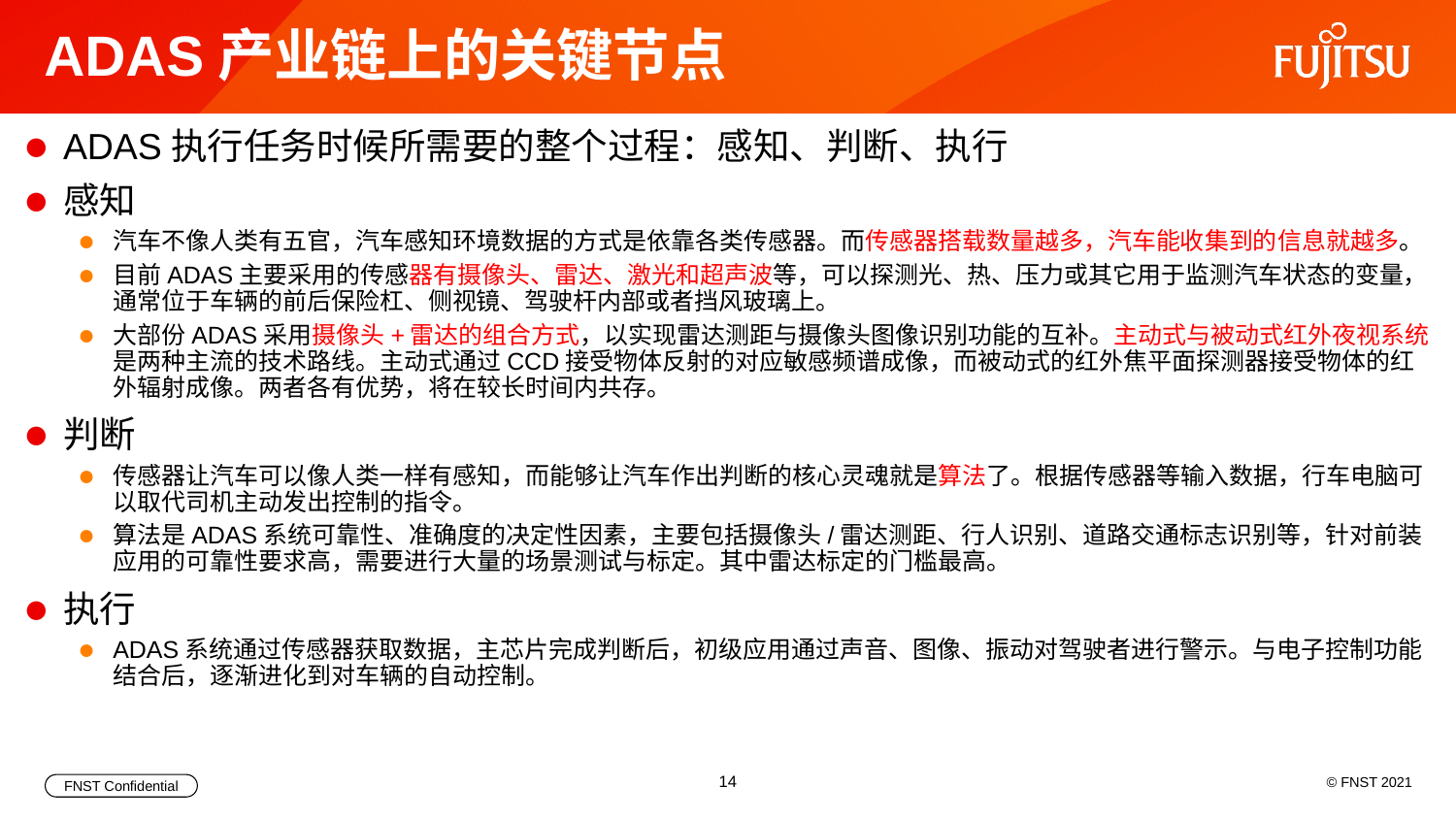

# ADAS产业链上的关键节点
ADAS执行任务时候所需要的整个过程：感知、判断、执行
感知
汽车不像人类有五官，汽车感知环境数据的方式是依靠各类传感器。而传感器搭载数量越多，汽车能收集到的信息就越多。
目前ADAS主要采用的传感器有摄像头、雷达、激光和超声波等，可以探测光、热、压力或其它用于监测汽车状态的变量，通常位于车辆的前后保险杠、侧视镜、驾驶杆内部或者挡风玻璃上。
大部份ADAS采用摄像头+雷达的组合方式，以实现雷达测距与摄像头图像识别功能的互补。主动式与被动式红外夜视系统是两种主流的技术路线。主动式通过CCD接受物体反射的对应敏感频谱成像，而被动式的红外焦平面探测器接受物体的红外辐射成像。两者各有优势，将在较长时间内共存。
判断
传感器让汽车可以像人类一样有感知，而能够让汽车作出判断的核心灵魂就是算法了。根据传感器等输入数据，行车电脑可以取代司机主动发出控制的指令。
算法是ADAS系统可靠性、准确度的决定性因素，主要包括摄像头/雷达测距、行人识别、道路交通标志识别等，针对前装应用的可靠性要求高，需要进行大量的场景测试与标定。其中雷达标定的门槛最高。
执行
ADAS系统通过传感器获取数据，主芯片完成判断后，初级应用通过声音、图像、振动对驾驶者进行警示。与电子控制功能结合后，逐渐进化到对车辆的自动控制。